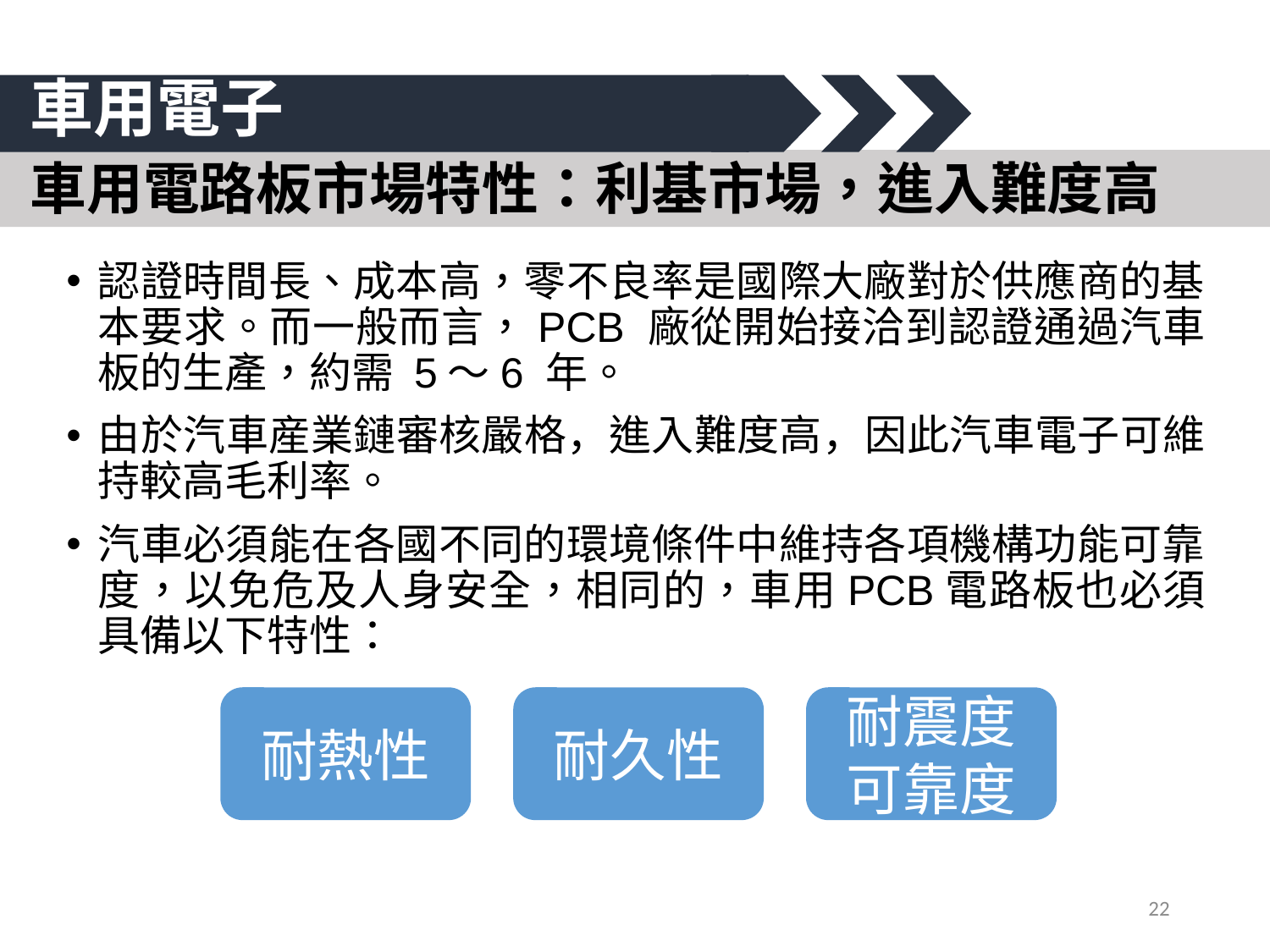

車用電子
車用電路板市場特性：利基市場，進入難度高
認證時間長、成本高，零不良率是國際大廠對於供應商的基本要求。而一般而言，PCB 廠從開始接洽到認證通過汽車板的生產，約需 5～6 年。
由於汽車産業鏈審核嚴格，進入難度高，因此汽車電子可維持較高毛利率。
汽車必須能在各國不同的環境條件中維持各項機構功能可靠度，以免危及人身安全，相同的，車用PCB電路板也必須具備以下特性：

耐熱性
耐久性
耐震度
可靠度
22